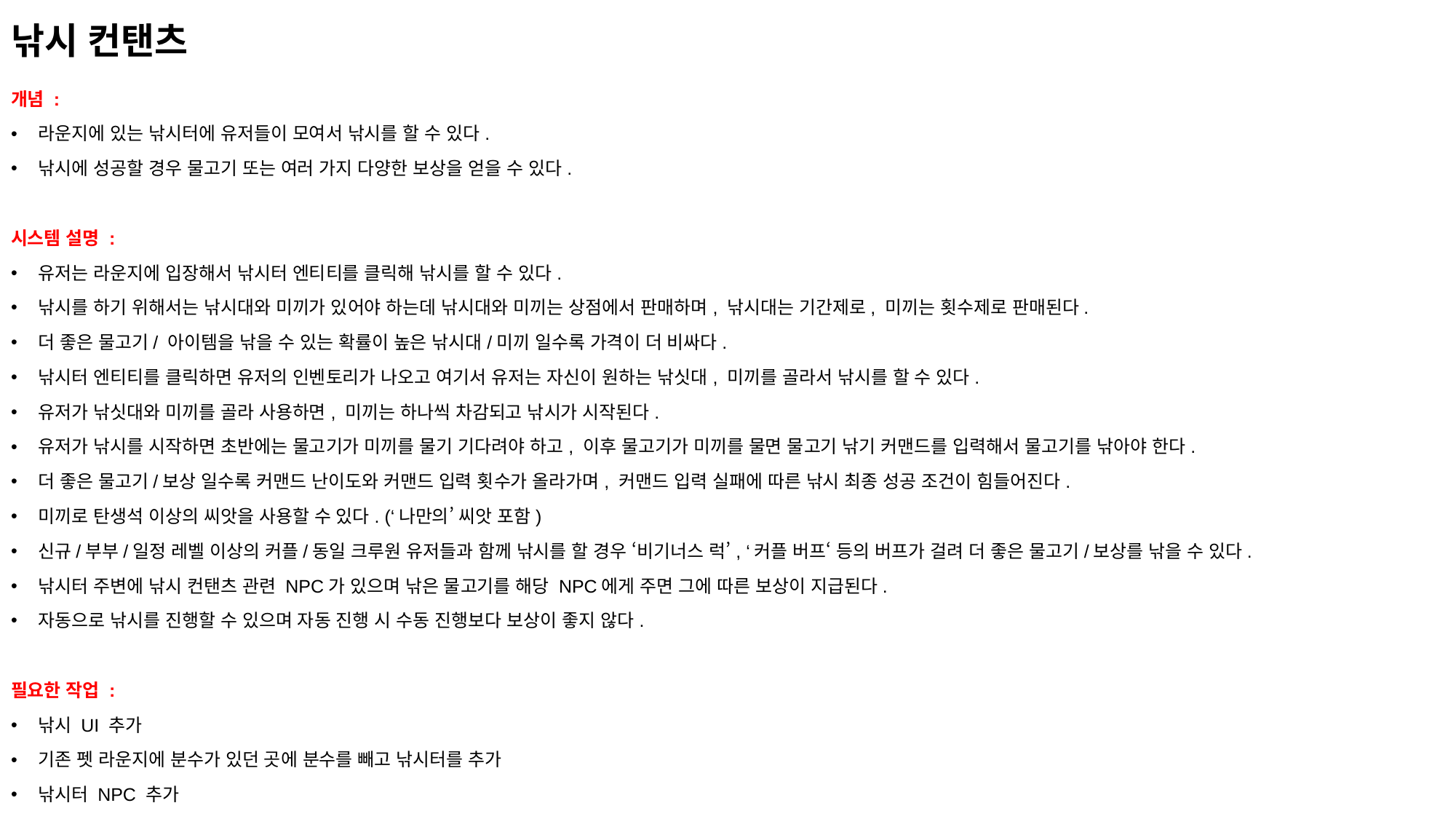

# 낚시 컨탠츠
개념 :
라운지에 있는 낚시터에 유저들이 모여서 낚시를 할 수 있다.
낚시에 성공할 경우 물고기 또는 여러 가지 다양한 보상을 얻을 수 있다.

시스템 설명 :
유저는 라운지에 입장해서 낚시터 엔티티를 클릭해 낚시를 할 수 있다.
낚시를 하기 위해서는 낚시대와 미끼가 있어야 하는데 낚시대와 미끼는 상점에서 판매하며, 낚시대는 기간제로, 미끼는 횟수제로 판매된다.
더 좋은 물고기/ 아이템을 낚을 수 있는 확률이 높은 낚시대/미끼 일수록 가격이 더 비싸다.
낚시터 엔티티를 클릭하면 유저의 인벤토리가 나오고 여기서 유저는 자신이 원하는 낚싯대, 미끼를 골라서 낚시를 할 수 있다.
유저가 낚싯대와 미끼를 골라 사용하면, 미끼는 하나씩 차감되고 낚시가 시작된다.
유저가 낚시를 시작하면 초반에는 물고기가 미끼를 물기 기다려야 하고, 이후 물고기가 미끼를 물면 물고기 낚기 커맨드를 입력해서 물고기를 낚아야 한다.
더 좋은 물고기/보상 일수록 커맨드 난이도와 커맨드 입력 횟수가 올라가며, 커맨드 입력 실패에 따른 낚시 최종 성공 조건이 힘들어진다.
미끼로 탄생석 이상의 씨앗을 사용할 수 있다. (‘나만의’ 씨앗 포함)
신규/부부/일정 레벨 이상의 커플/동일 크루원 유저들과 함께 낚시를 할 경우 ‘비기너스 럭’, ‘커플 버프‘ 등의 버프가 걸려 더 좋은 물고기/보상를 낚을 수 있다.
낚시터 주변에 낚시 컨탠츠 관련 NPC가 있으며 낚은 물고기를 해당 NPC에게 주면 그에 따른 보상이 지급된다.
자동으로 낚시를 진행할 수 있으며 자동 진행 시 수동 진행보다 보상이 좋지 않다.

필요한 작업 :
낚시 UI 추가
기존 펫 라운지에 분수가 있던 곳에 분수를 빼고 낚시터를 추가
낚시터 NPC 추가